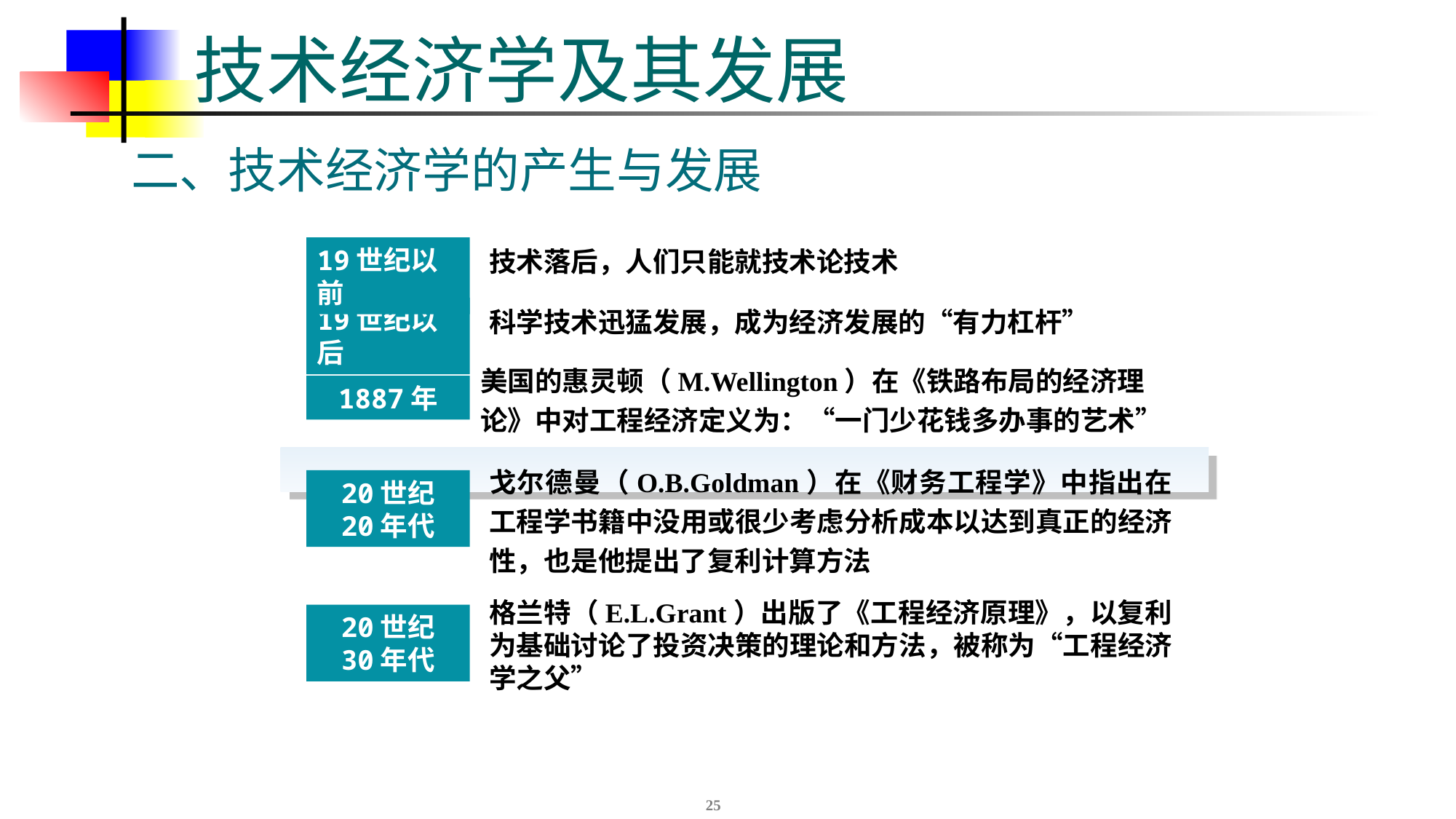

# 技术经济学及其发展
二、技术经济学的产生与发展
19世纪以前
技术落后，人们只能就技术论技术
19世纪以后
科学技术迅猛发展，成为经济发展的“有力杠杆”
美国的惠灵顿（M.Wellington）在《铁路布局的经济理论》中对工程经济定义为：“一门少花钱多办事的艺术”
1887年

戈尔德曼（O.B.Goldman）在《财务工程学》中指出在工程学书籍中没用或很少考虑分析成本以达到真正的经济性，也是他提出了复利计算方法
20世纪
20年代
格兰特（E.L.Grant）出版了《工程经济原理》，以复利为基础讨论了投资决策的理论和方法，被称为“工程经济学之父”
20世纪
30年代
25